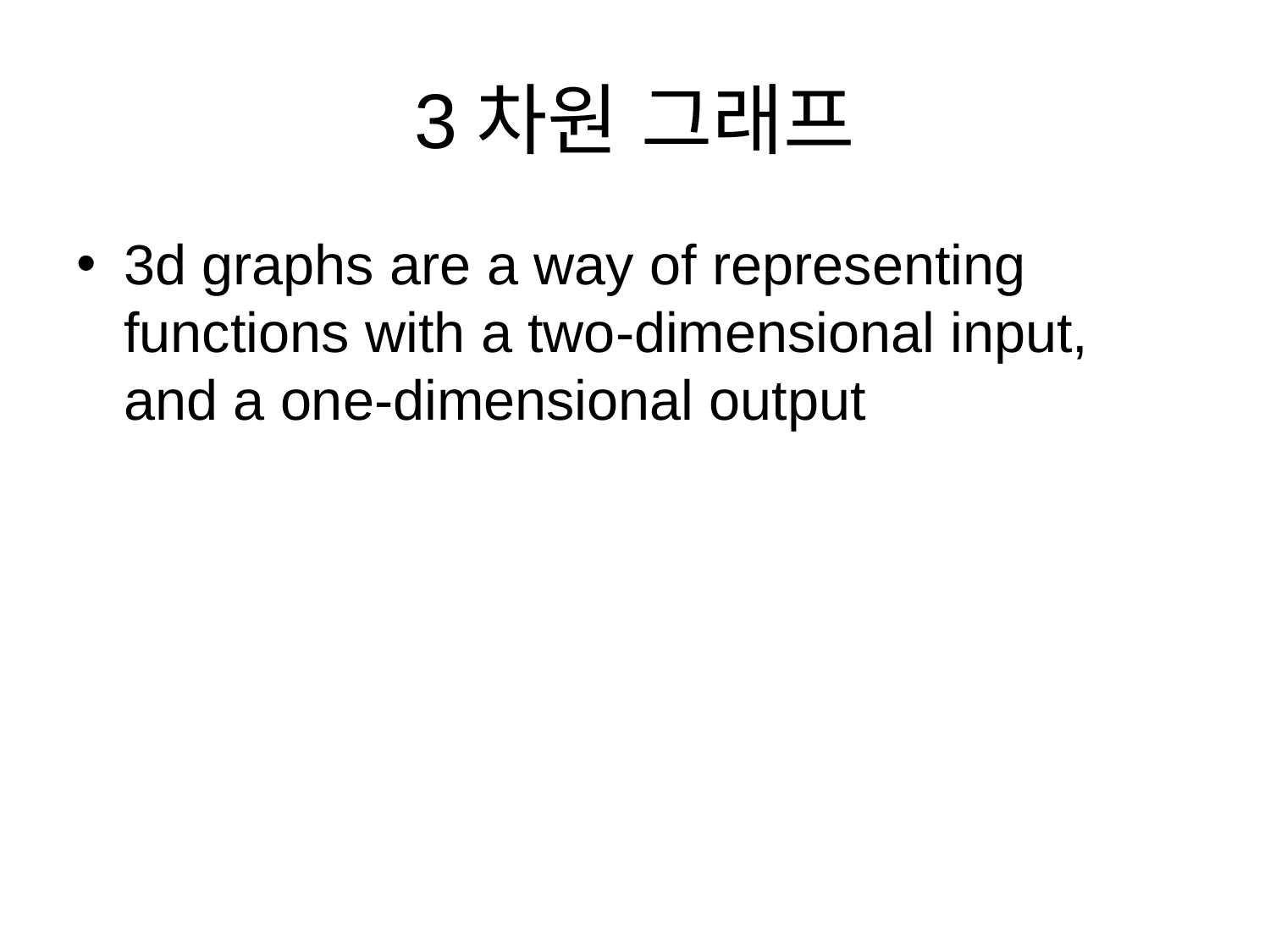

# 3차원 그래프
3d graphs are a way of representing functions with a two-dimensional input, and a one-dimensional output